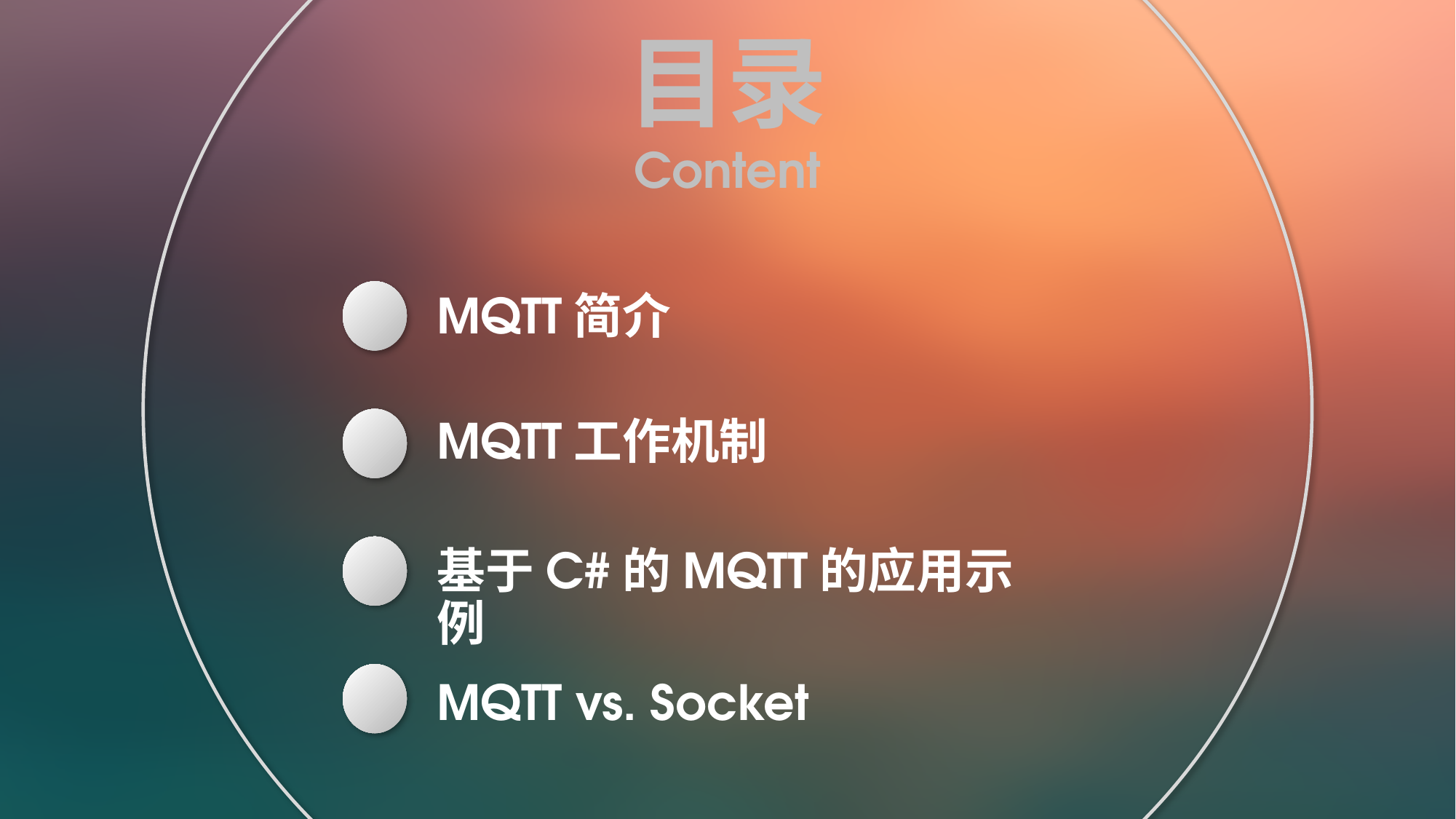

目录
Content
MQTT简介
MQTT工作机制
基于C#的MQTT的应用示例
MQTT vs. Socket